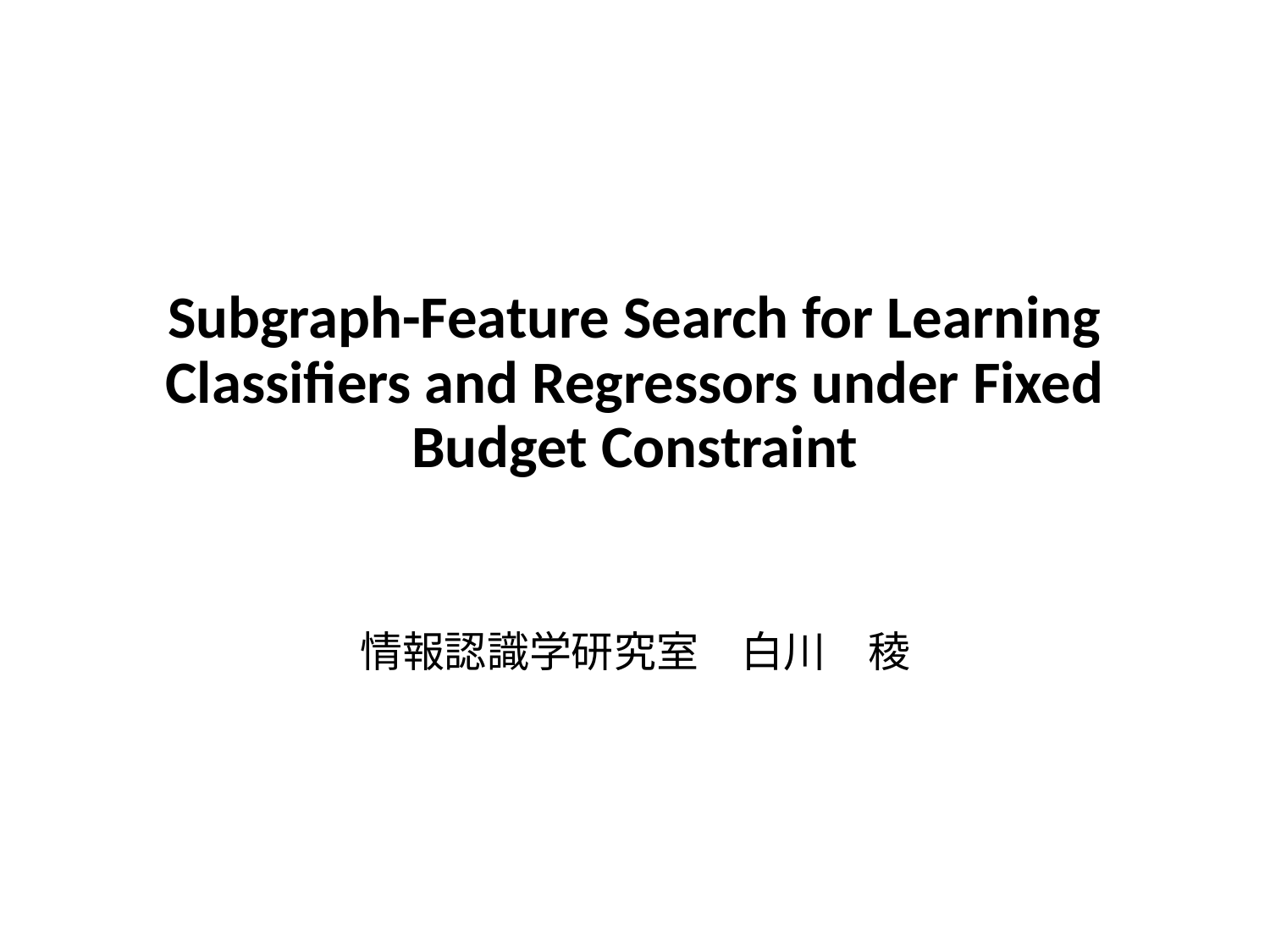

# Subgraph-Feature Search for Learning Classifiers and Regressors under Fixed Budget Constraint
情報認識学研究室　白川　稜